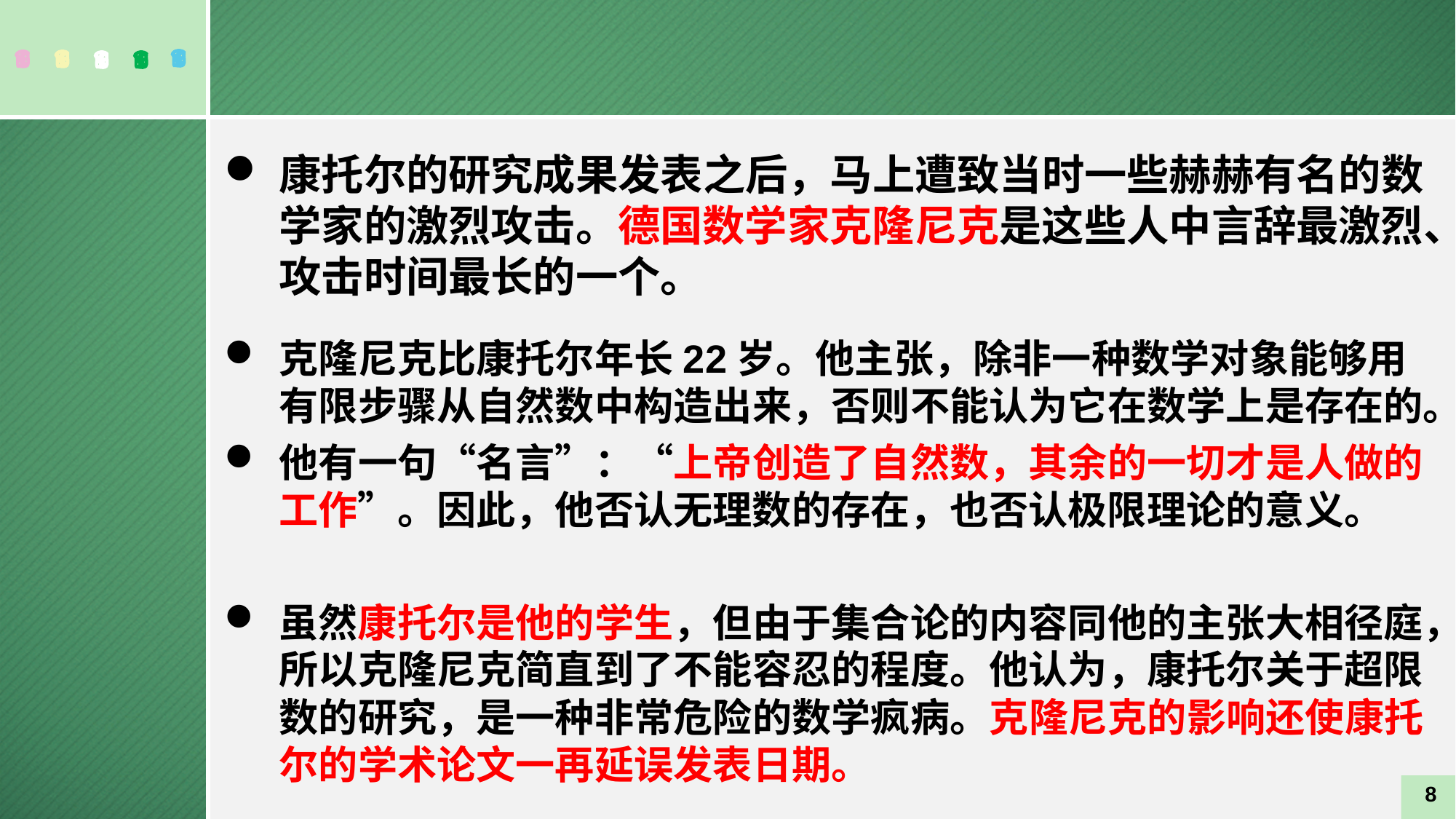

康托尔的研究成果发表之后，马上遭致当时一些赫赫有名的数学家的激烈攻击。德国数学家克隆尼克是这些人中言辞最激烈、攻击时间最长的一个。
克隆尼克比康托尔年长22岁。他主张，除非一种数学对象能够用有限步骤从自然数中构造出来，否则不能认为它在数学上是存在的。
他有一句“名言”：“上帝创造了自然数，其余的一切才是人做的工作”。因此，他否认无理数的存在，也否认极限理论的意义。

虽然康托尔是他的学生，但由于集合论的内容同他的主张大相径庭，所以克隆尼克简直到了不能容忍的程度。他认为，康托尔关于超限数的研究，是一种非常危险的数学疯病。克隆尼克的影响还使康托尔的学术论文一再延误发表日期。
8